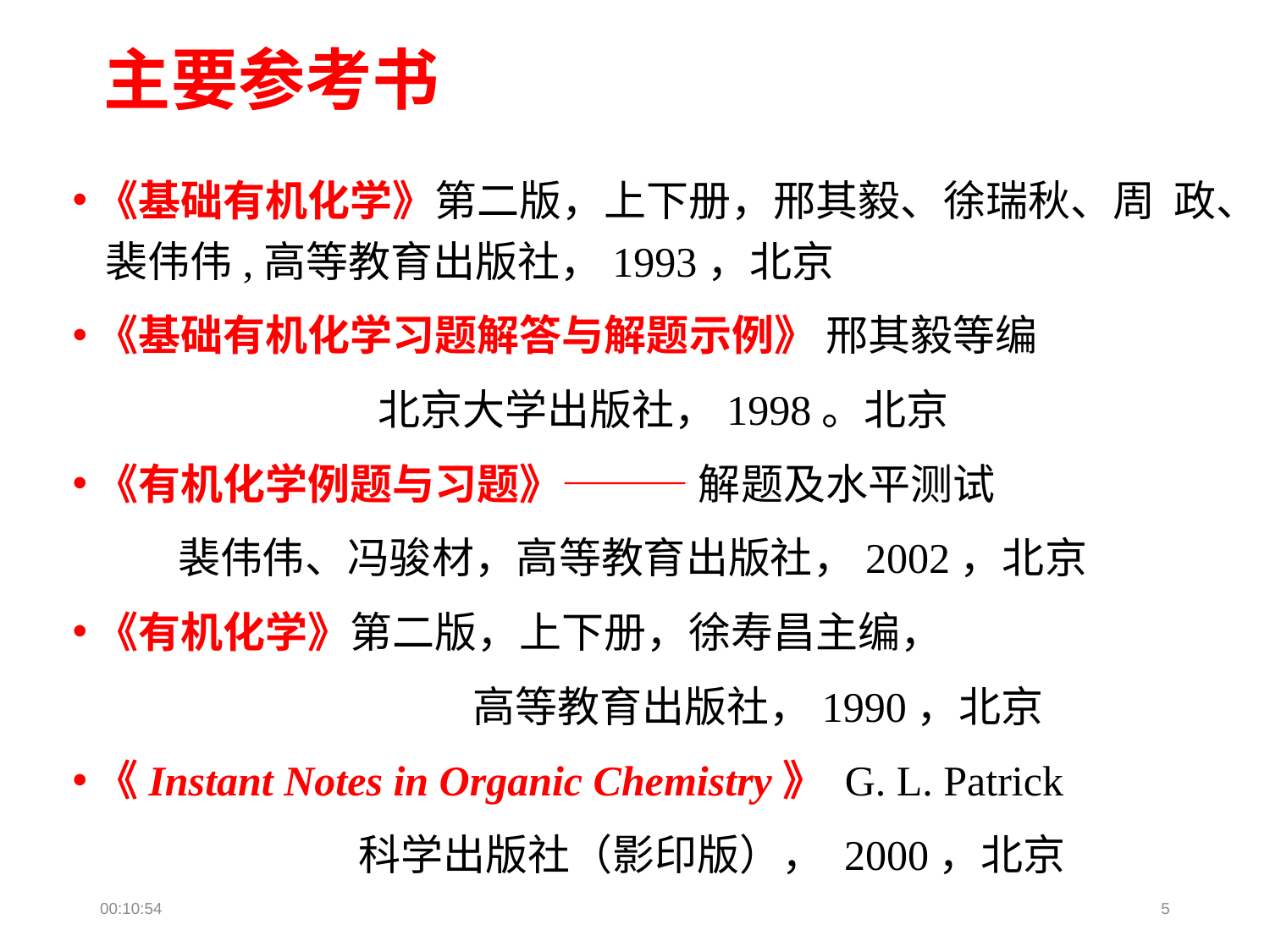

# 主要参考书
《基础有机化学》第二版，上下册，邢其毅、徐瑞秋、周  政、 裴伟伟,高等教育出版社，1993，北京
《基础有机化学习题解答与解题示例》 邢其毅等编
                               北京大学出版社，1998。北京
《有机化学例题与习题》——— 解题及水平测试
          裴伟伟、冯骏材，高等教育出版社，2002，北京
《有机化学》第二版，上下册，徐寿昌主编，
                                         高等教育出版社，1990，北京
《Instant Notes in Organic Chemistry》 G. L. Patrick
                             科学出版社（影印版）， 2000，北京
00:10:54
5